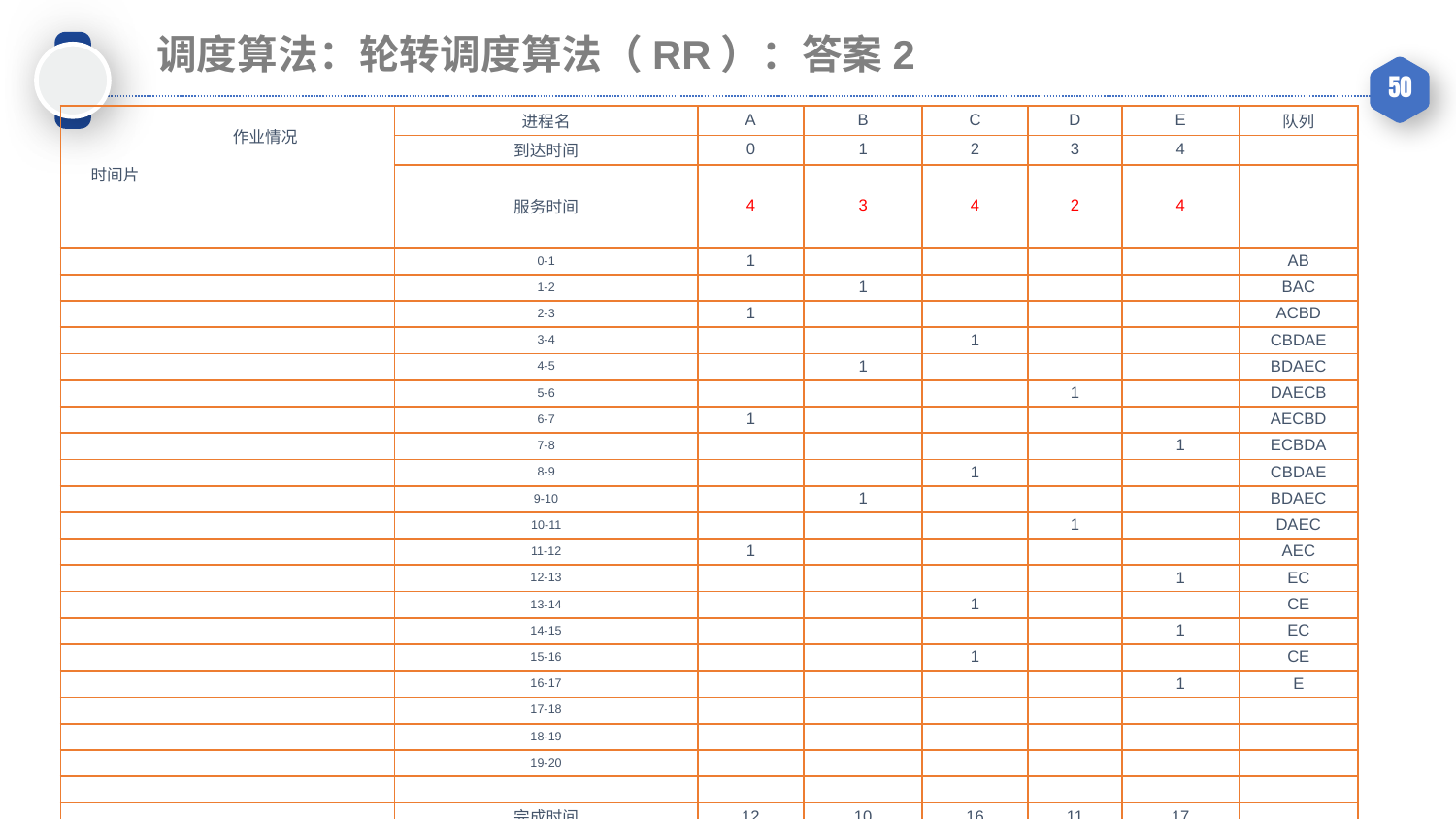

调度算法：轮转调度算法（RR）：答案2
| 作业情况 时间片 | 进程名 | A | B | C | D | E | 队列 |
| --- | --- | --- | --- | --- | --- | --- | --- |
|  | 到达时间 | 0 | 1 | 2 | 3 | 4 |  |
|  | 服务时间 | 4 | 3 | 4 | 2 | 4 |  |
|  | 0-1 | 1 |  |  |  |  | AB |
|  | 1-2 |  | 1 |  |  |  | BAC |
|  | 2-3 | 1 |  |  |  |  | ACBD |
|  | 3-4 |  |  | 1 |  |  | CBDAE |
|  | 4-5 |  | 1 |  |  |  | BDAEC |
|  | 5-6 |  |  |  | 1 |  | DAECB |
|  | 6-7 | 1 |  |  |  |  | AECBD |
|  | 7-8 |  |  |  |  | 1 | ECBDA |
|  | 8-9 |  |  | 1 |  |  | CBDAE |
|  | 9-10 |  | 1 |  |  |  | BDAEC |
|  | 10-11 |  |  |  | 1 |  | DAEC |
|  | 11-12 | 1 |  |  |  |  | AEC |
|  | 12-13 |  |  |  |  | 1 | EC |
|  | 13-14 |  |  | 1 |  |  | CE |
|  | 14-15 |  |  |  |  | 1 | EC |
|  | 15-16 |  |  | 1 |  |  | CE |
|  | 16-17 |  |  |  |  | 1 | E |
|  | 17-18 |  |  |  |  |  |  |
|  | 18-19 |  |  |  |  |  |  |
|  | 19-20 |  |  |  |  |  |  |
|  |  |  |  |  |  |  |  |
| RR q=1 | 完成时间 | 12 | 10 | 16 | 11 | 17 |  |
|  | 周转时间 |  |  |  |  |  |  |
|  | 带权周转时间 |  |  |  |  |  |  |